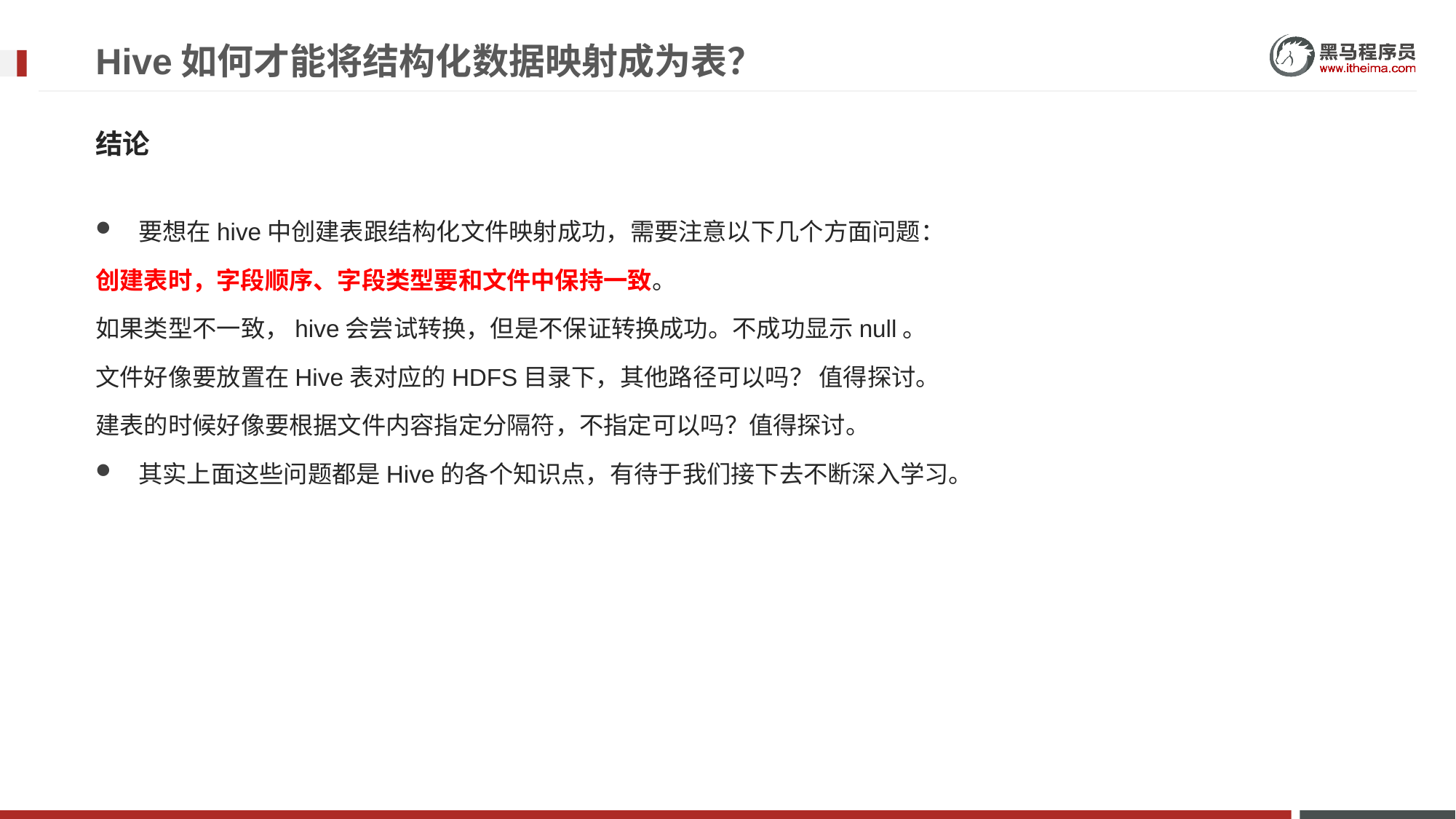

# Hive如何才能将结构化数据映射成为表？
结论
要想在hive中创建表跟结构化文件映射成功，需要注意以下几个方面问题：
创建表时，字段顺序、字段类型要和文件中保持一致。
如果类型不一致，hive会尝试转换，但是不保证转换成功。不成功显示null。
文件好像要放置在Hive表对应的HDFS目录下，其他路径可以吗？ 值得探讨。
建表的时候好像要根据文件内容指定分隔符，不指定可以吗？值得探讨。
其实上面这些问题都是Hive的各个知识点，有待于我们接下去不断深入学习。